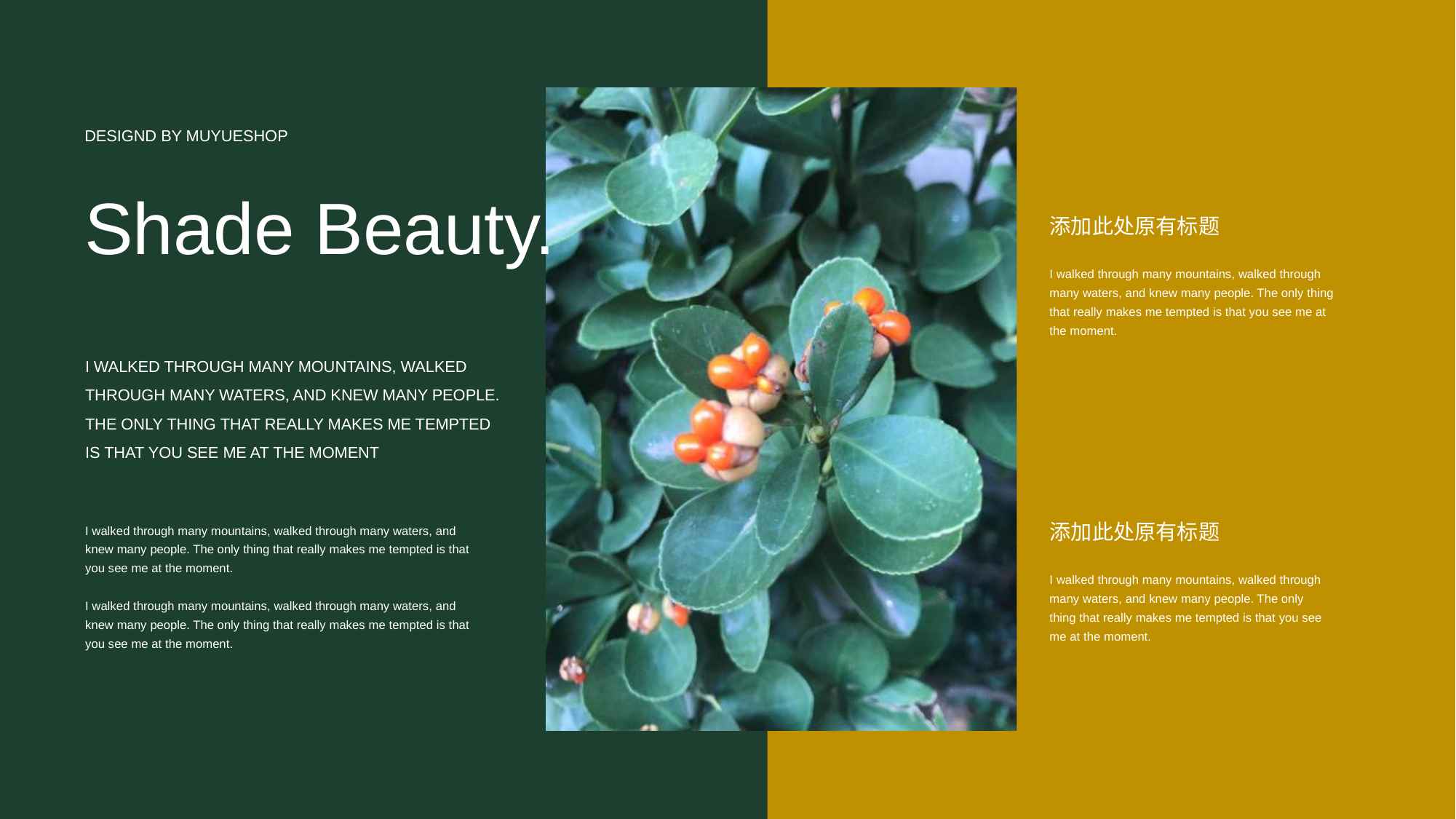

DESIGND BY MUYUESHOP
Shade Beauty.
添加此处原有标题
I walked through many mountains, walked through many waters, and knew many people. The only thing that really makes me tempted is that you see me at the moment.
I WALKED THROUGH MANY MOUNTAINS, WALKED THROUGH MANY WATERS, AND KNEW MANY PEOPLE. THE ONLY THING THAT REALLY MAKES ME TEMPTED IS THAT YOU SEE ME AT THE MOMENT
I walked through many mountains, walked through many waters, and knew many people. The only thing that really makes me tempted is that you see me at the moment.

I walked through many mountains, walked through many waters, and knew many people. The only thing that really makes me tempted is that you see me at the moment.

添加此处原有标题
I walked through many mountains, walked through many waters, and knew many people. The only thing that really makes me tempted is that you see me at the moment.